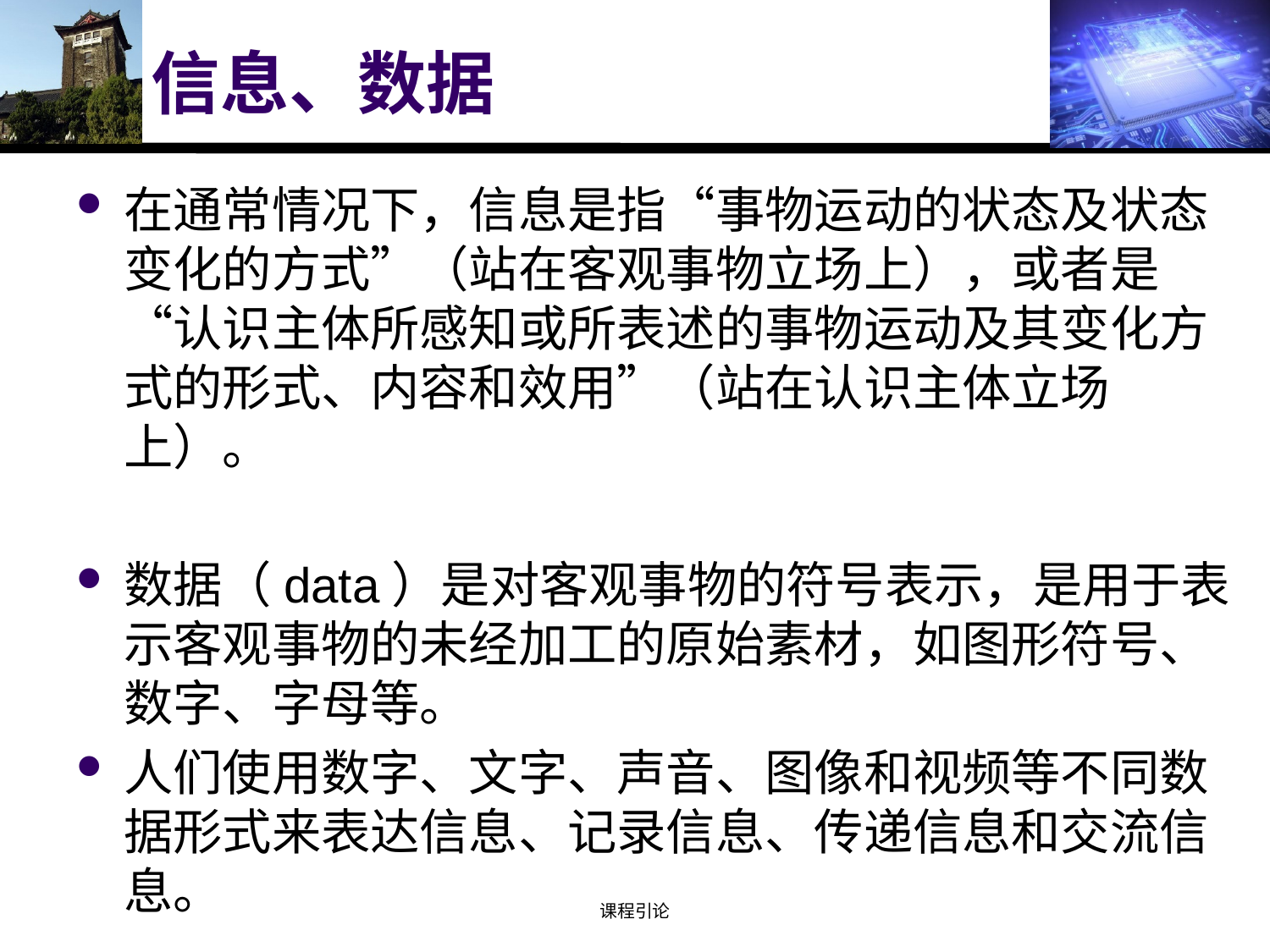

# 信息、数据
在通常情况下，信息是指“事物运动的状态及状态变化的方式”（站在客观事物立场上），或者是 “认识主体所感知或所表述的事物运动及其变化方式的形式、内容和效用”（站在认识主体立场上）。

数据（data）是对客观事物的符号表示，是用于表示客观事物的未经加工的原始素材，如图形符号、数字、字母等。
人们使用数字、文字、声音、图像和视频等不同数据形式来表达信息、记录信息、传递信息和交流信息。

课程引论
23